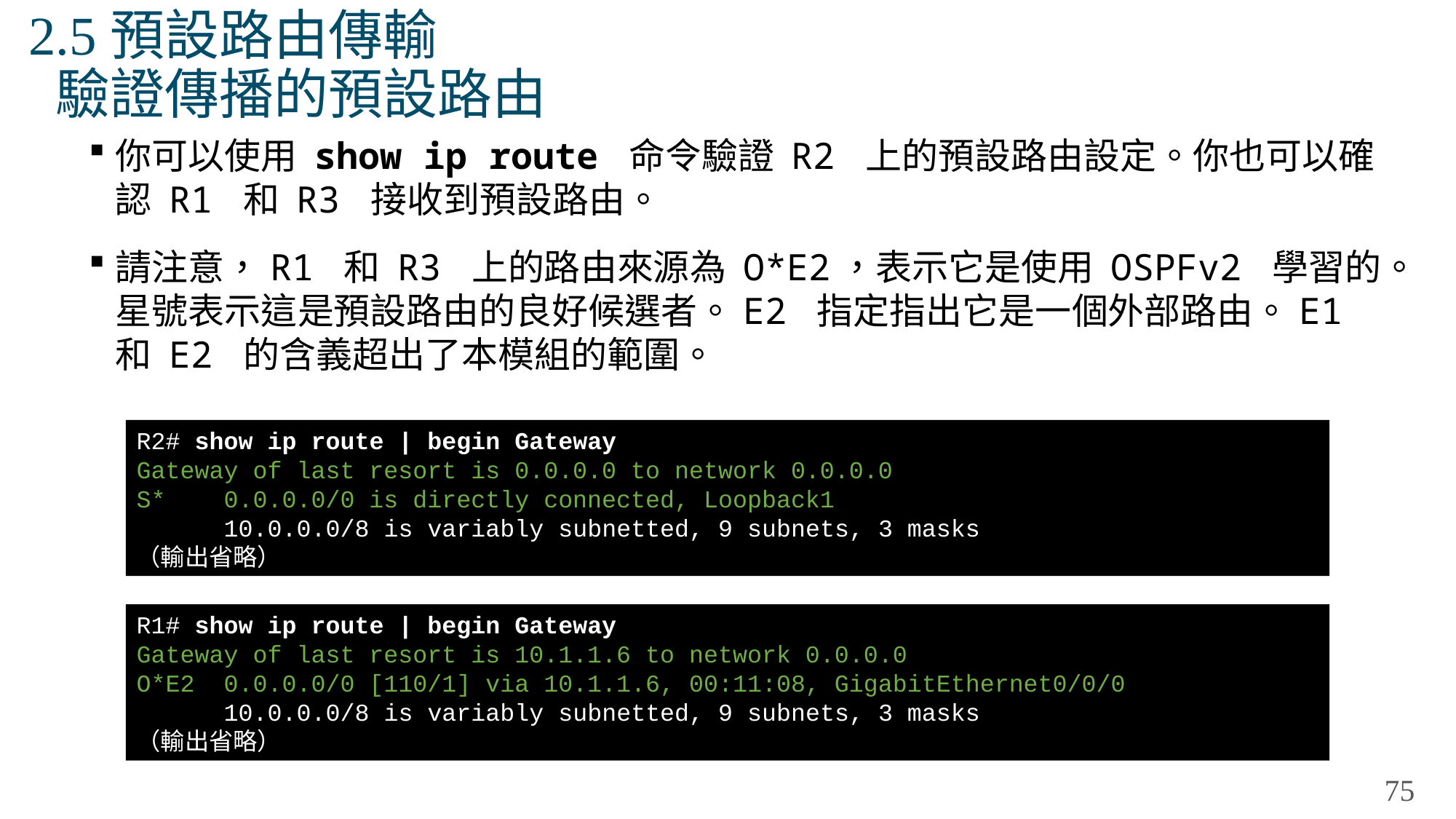

# 2.5預設路由傳輸 驗證傳播的預設路由
你可以使用 show ip route 命令驗證 R2 上的預設路由設定。你也可以確認 R1 和 R3 接收到預設路由。
請注意，R1 和 R3 上的路由來源為 O*E2，表示它是使用 OSPFv2 學習的。星號表示這是預設路由的良好候選者。E2 指定指出它是一個外部路由。E1 和 E2 的含義超出了本模組的範圍。
R2# show ip route | begin Gateway
Gateway of last resort is 0.0.0.0 to network 0.0.0.0
S*    0.0.0.0/0 is directly connected, Loopback1
      10.0.0.0/8 is variably subnetted, 9 subnets, 3 masks
（輸出省略）
R1# show ip route | begin Gateway
Gateway of last resort is 10.1.1.6 to network 0.0.0.0
O*E2  0.0.0.0/0 [110/1] via 10.1.1.6, 00:11:08, GigabitEthernet0/0/0
      10.0.0.0/8 is variably subnetted, 9 subnets, 3 masks
（輸出省略）
75